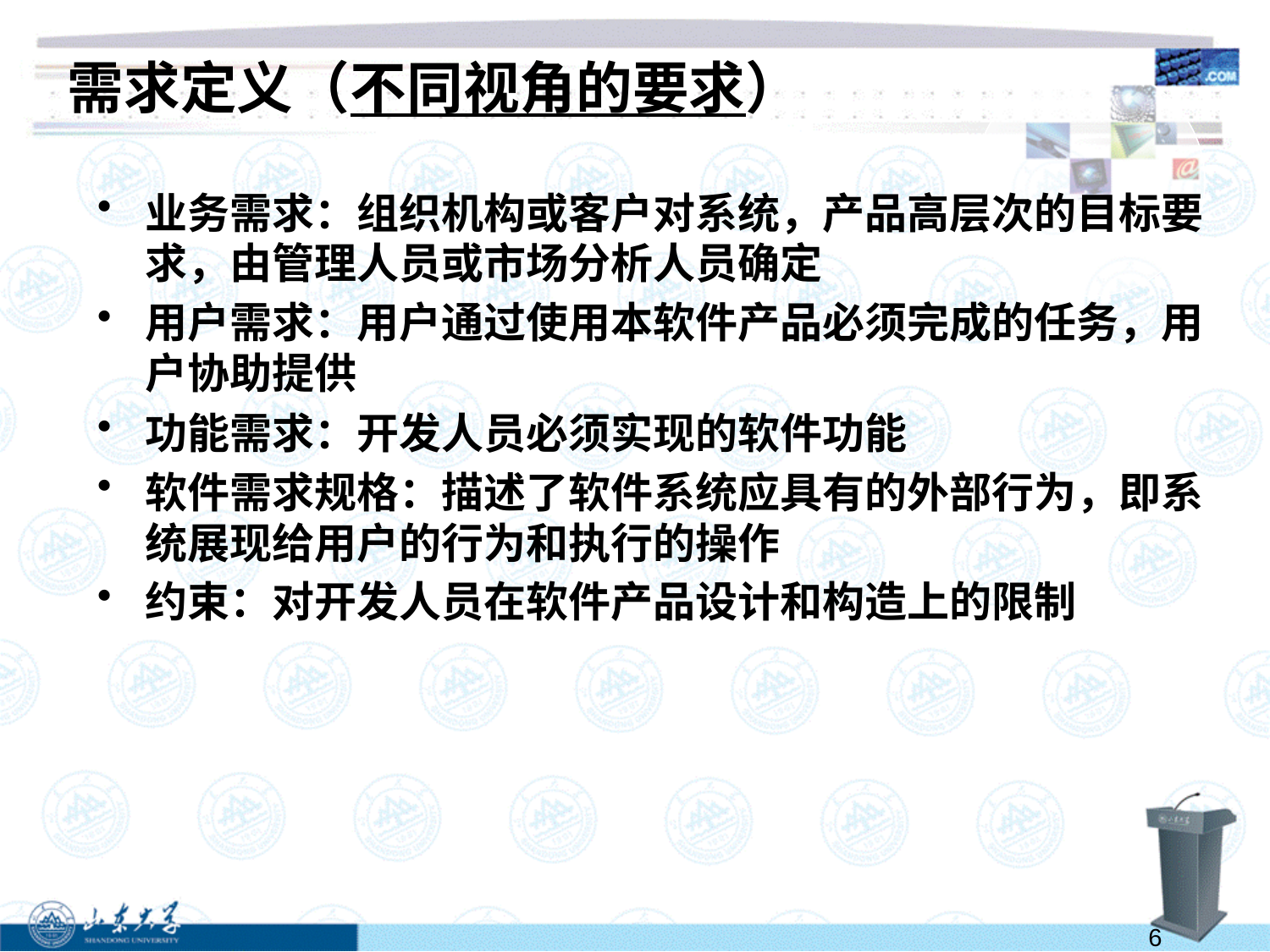

# 需求定义（不同视角的要求）
业务需求：组织机构或客户对系统，产品高层次的目标要求，由管理人员或市场分析人员确定
用户需求：用户通过使用本软件产品必须完成的任务，用户协助提供
功能需求：开发人员必须实现的软件功能
软件需求规格：描述了软件系统应具有的外部行为，即系统展现给用户的行为和执行的操作
约束：对开发人员在软件产品设计和构造上的限制
6